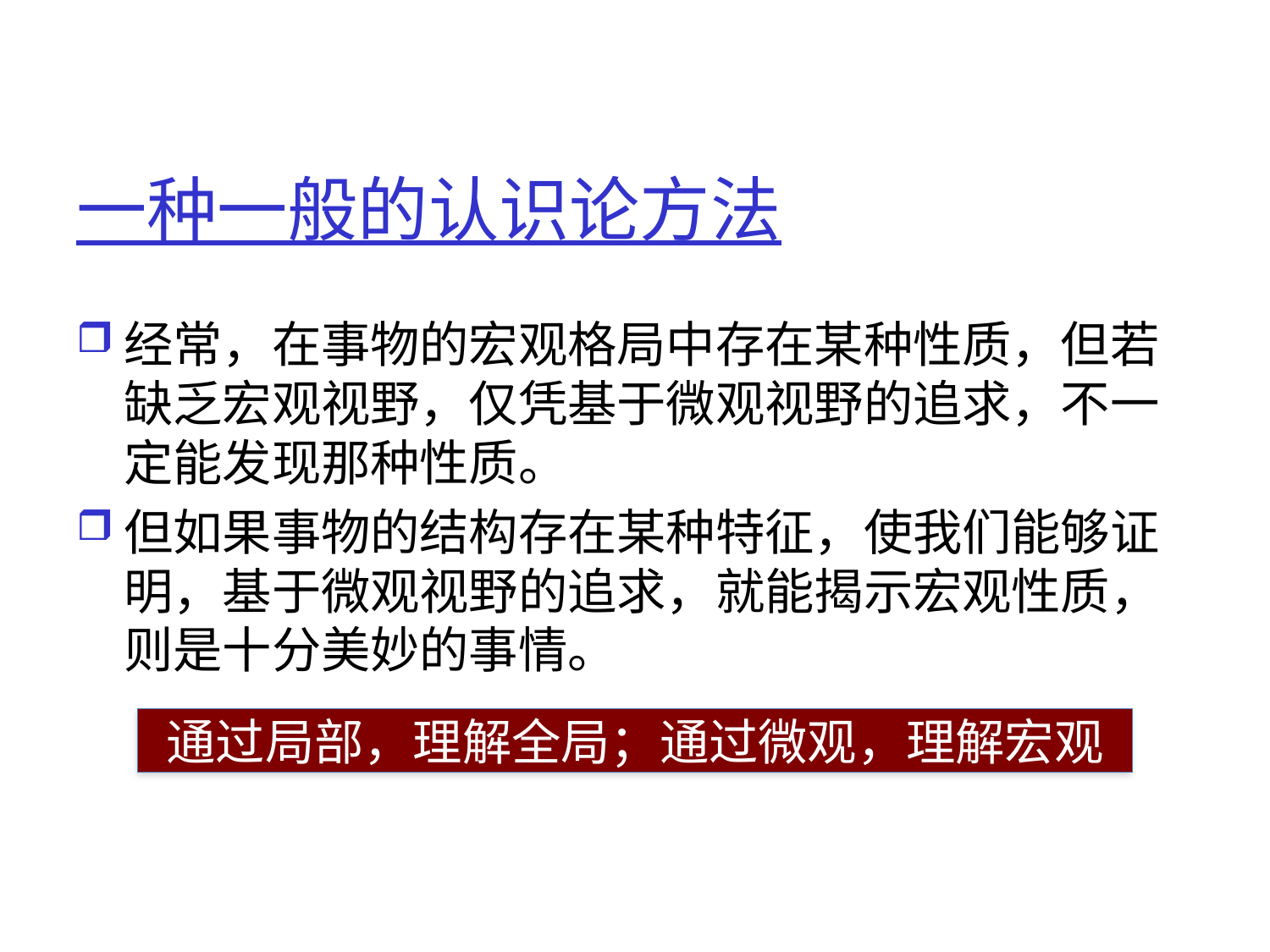

# 一种一般的认识论方法
经常，在事物的宏观格局中存在某种性质，但若缺乏宏观视野，仅凭基于微观视野的追求，不一定能发现那种性质。
但如果事物的结构存在某种特征，使我们能够证明，基于微观视野的追求，就能揭示宏观性质，则是十分美妙的事情。
通过局部，理解全局；通过微观，理解宏观